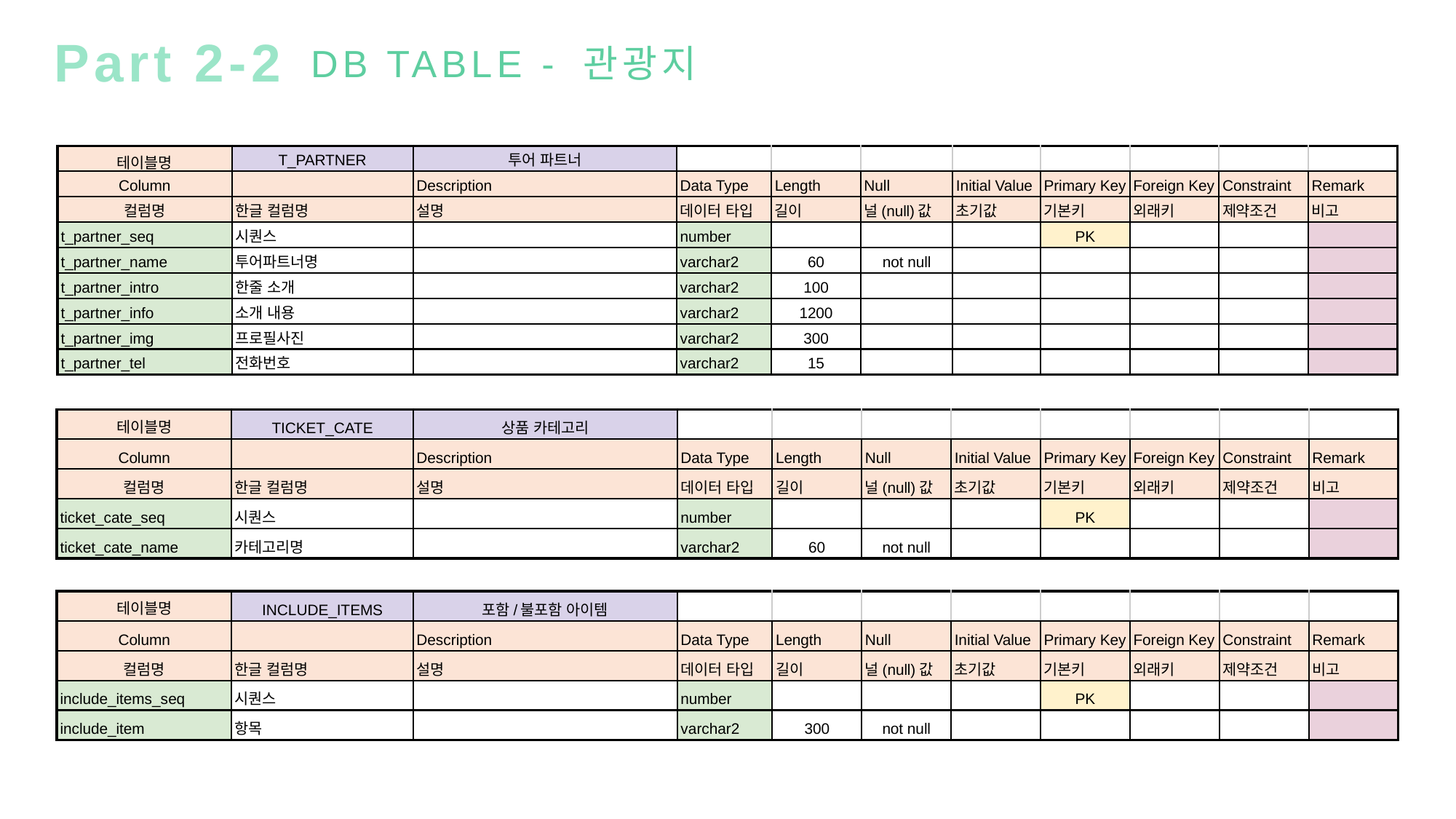

Part 2-2
DB TABLE - 관광지
| 테이블명 | T\_PARTNER | 투어 파트너 |  |  |  |  |  |  |  |  |
| --- | --- | --- | --- | --- | --- | --- | --- | --- | --- | --- |
| Column |  | Description | Data Type | Length | Null | Initial Value | Primary Key | Foreign Key | Constraint | Remark |
| 컬럼명 | 한글 컬럼명 | 설명 | 데이터 타입 | 길이 | 널(null)값 | 초기값 | 기본키 | 외래키 | 제약조건 | 비고 |
| t\_partner\_seq | 시퀀스 |  | number |  |  |  | PK |  |  |  |
| t\_partner\_name | 투어파트너명 |  | varchar2 | 60 | not null |  |  |  |  |  |
| t\_partner\_intro | 한줄 소개 |  | varchar2 | 100 |  |  |  |  |  |  |
| t\_partner\_info | 소개 내용 |  | varchar2 | 1200 |  |  |  |  |  |  |
| t\_partner\_img | 프로필사진 |  | varchar2 | 300 |  |  |  |  |  |  |
| t\_partner\_tel | 전화번호 |  | varchar2 | 15 |  |  |  |  |  |  |
| 테이블명 | TICKET\_CATE | 상품 카테고리 |  |  |  |  |  |  |  |  |
| --- | --- | --- | --- | --- | --- | --- | --- | --- | --- | --- |
| Column |  | Description | Data Type | Length | Null | Initial Value | Primary Key | Foreign Key | Constraint | Remark |
| 컬럼명 | 한글 컬럼명 | 설명 | 데이터 타입 | 길이 | 널(null)값 | 초기값 | 기본키 | 외래키 | 제약조건 | 비고 |
| ticket\_cate\_seq | 시퀀스 |  | number |  |  |  | PK |  |  |  |
| ticket\_cate\_name | 카테고리명 |  | varchar2 | 60 | not null |  |  |  |  |  |
| 테이블명 | INCLUDE\_ITEMS | 포함/불포함 아이템 |  |  |  |  |  |  |  |  |
| --- | --- | --- | --- | --- | --- | --- | --- | --- | --- | --- |
| Column |  | Description | Data Type | Length | Null | Initial Value | Primary Key | Foreign Key | Constraint | Remark |
| 컬럼명 | 한글 컬럼명 | 설명 | 데이터 타입 | 길이 | 널(null)값 | 초기값 | 기본키 | 외래키 | 제약조건 | 비고 |
| include\_items\_seq | 시퀀스 |  | number |  |  |  | PK |  |  |  |
| include\_item | 항목 |  | varchar2 | 300 | not null |  |  |  |  |  |